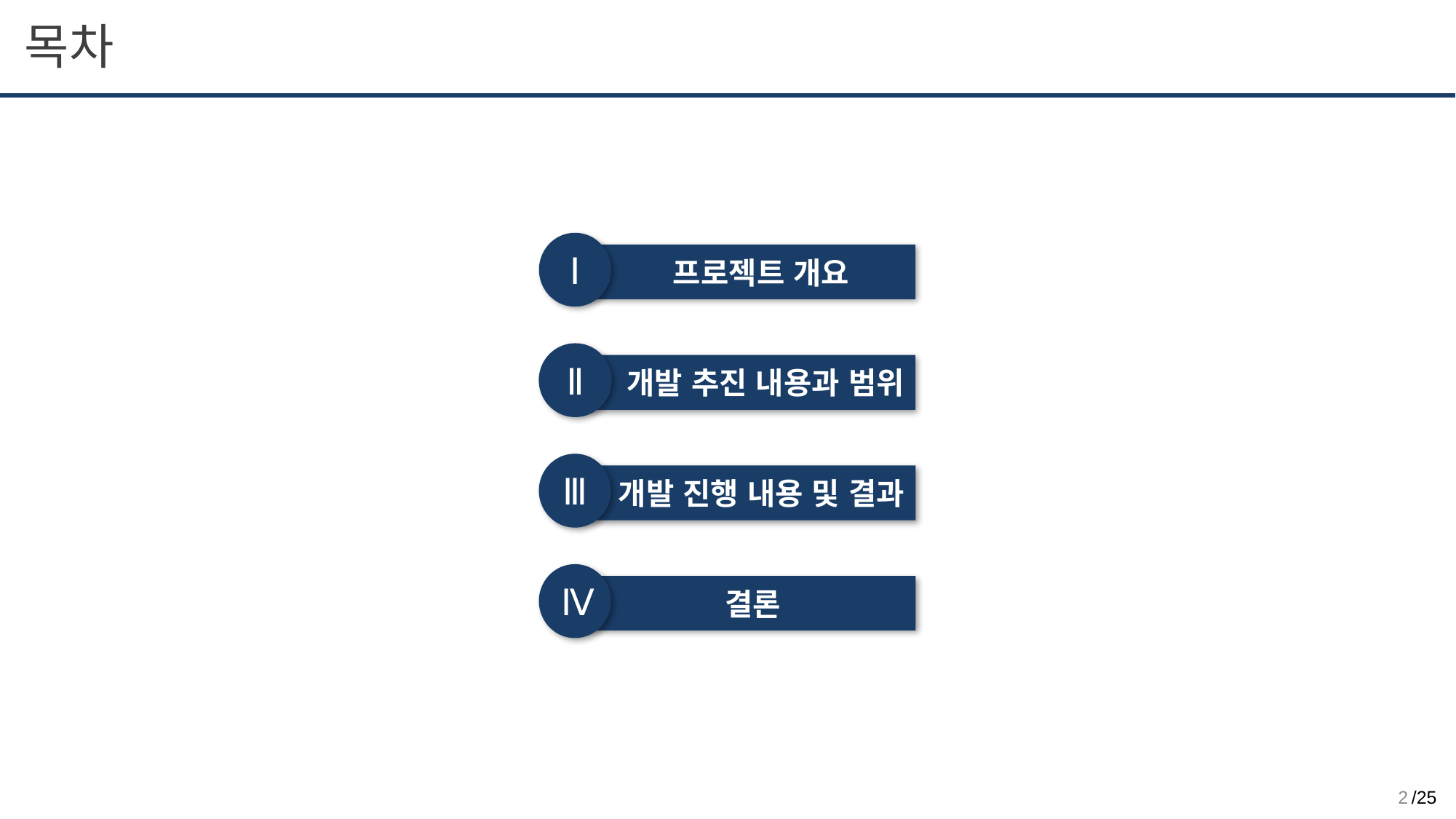

목차
Ⅰ
     프로젝트 개요
Ⅱ
개발 추진 내용과 범위
Ⅲ
개발 진행 내용 및 결과
Ⅳ
   결론
2